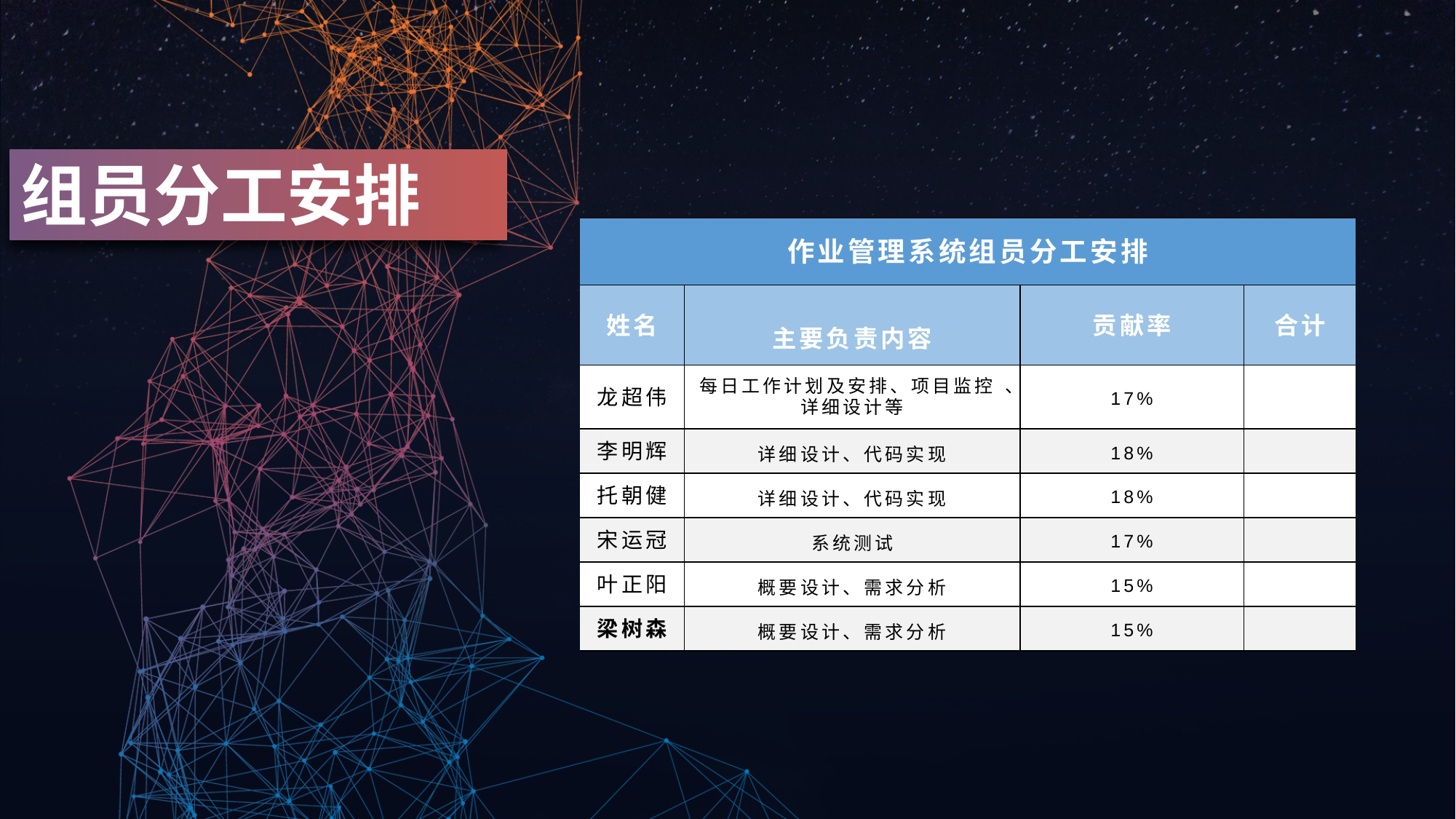

组员分工安排

| 作业管理系统组员分工安排 |  |  |  |
| --- | --- | --- | --- |
| 姓名 | 主要负责内容 | 贡献率 | 合计 |
| 龙超伟 | 每日工作计划及安排、项目监控 、详细设计等 | 17% |  |
| 李明辉 | 详细设计、代码实现 | 18% |  |
| 托朝健 | 详细设计、代码实现 | 18% |  |
| 宋运冠 | 系统测试 | 17% |  |
| 叶正阳 | 概要设计、需求分析 | 15% |  |
| 梁树森 | 概要设计、需求分析 | 15% |  |